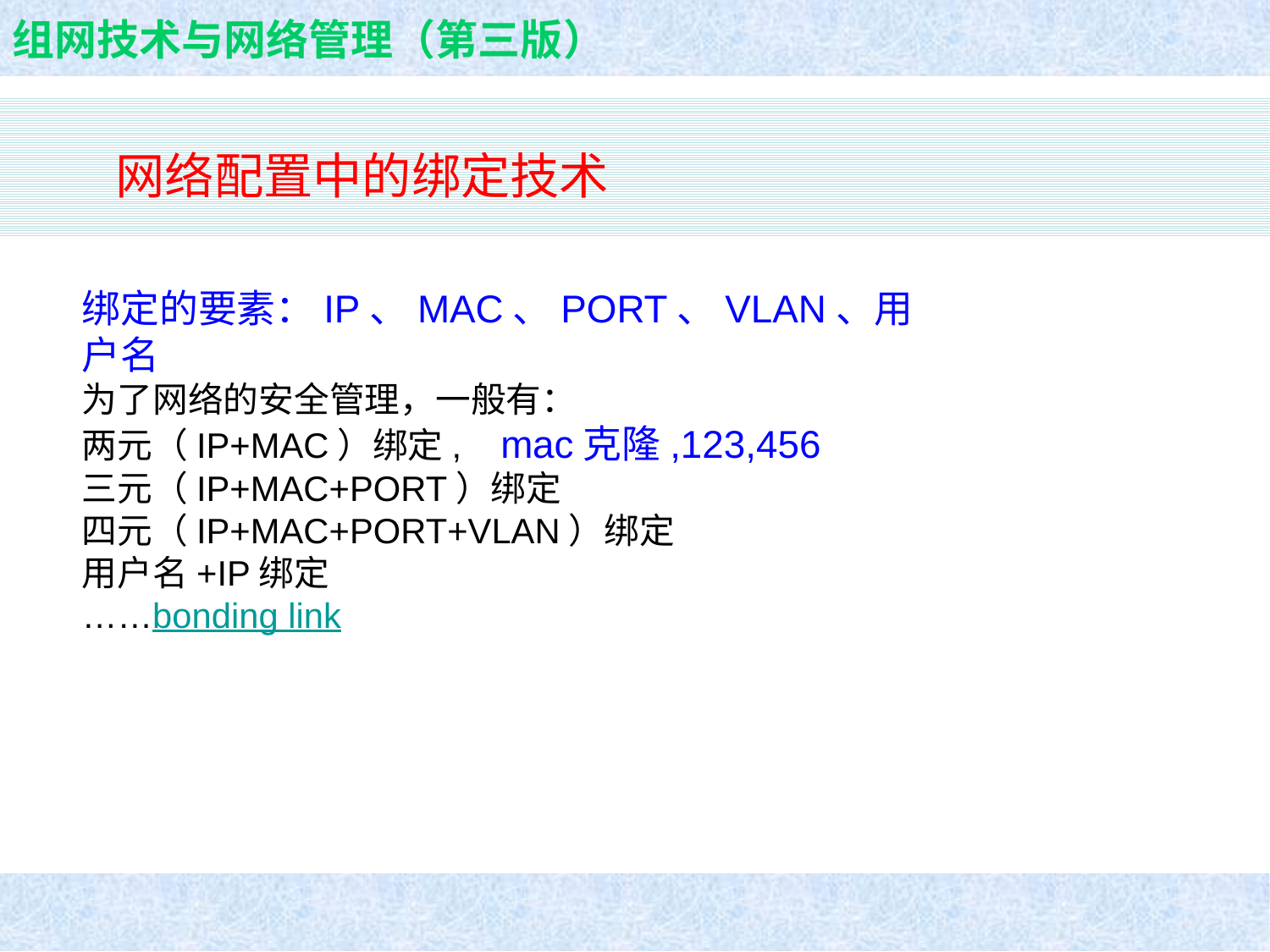

网络配置中的绑定技术
绑定的要素：IP、MAC、PORT、VLAN、用户名
为了网络的安全管理，一般有：
两元（IP+MAC）绑定,    mac克隆,123,456
三元（IP+MAC+PORT）绑定
四元（IP+MAC+PORT+VLAN）绑定
用户名+IP绑定
……bonding link